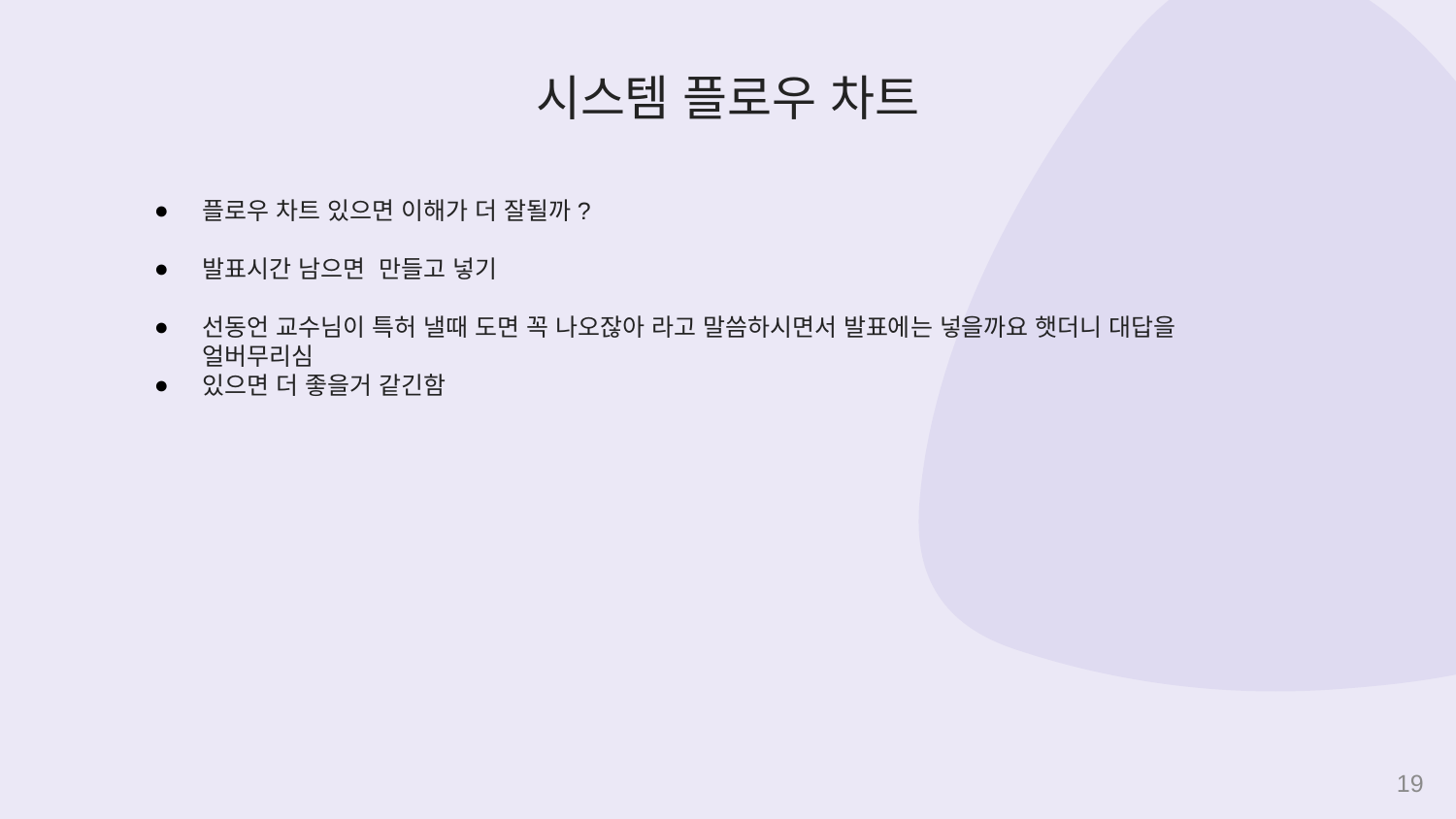

# 시스템 플로우 차트
플로우 차트 있으면 이해가 더 잘될까?

발표시간 남으면  만들고 넣기

선동언 교수님이 특허 낼때 도면 꼭 나오잖아 라고 말씀하시면서 발표에는 넣을까요 햇더니 대답을 얼버무리심
있으면 더 좋을거 같긴함
19